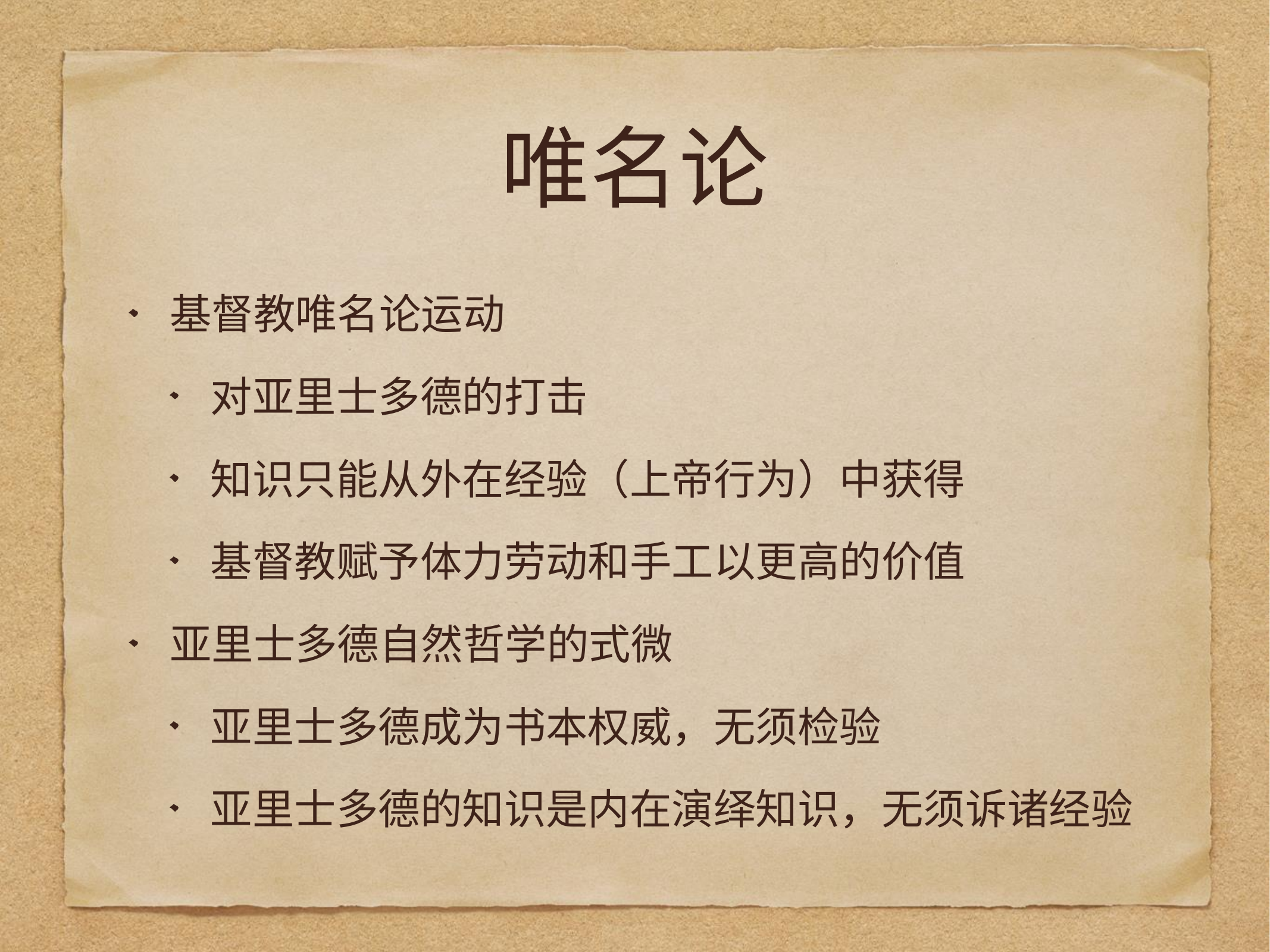

# 唯名论
基督教唯名论运动
对亚里士多德的打击
知识只能从外在经验（上帝行为）中获得
基督教赋予体力劳动和手工以更高的价值
亚里士多德自然哲学的式微
亚里士多德成为书本权威，无须检验
亚里士多德的知识是内在演绎知识，无须诉诸经验